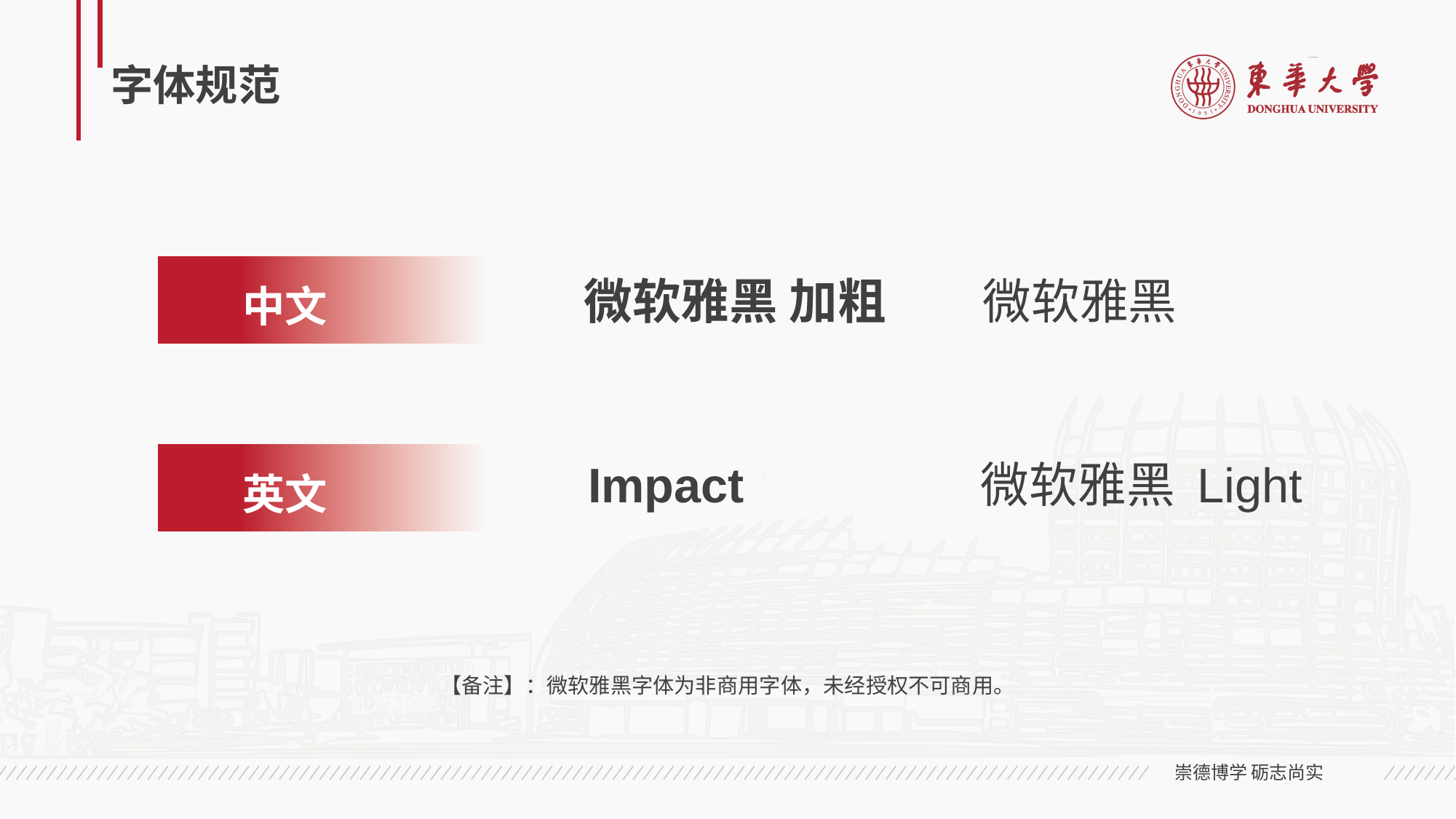

# 字体规范

中文
微软雅黑 加粗
微软雅黑

英文
Impact
微软雅黑 Light
【备注】：微软雅黑字体为非商用字体，未经授权不可商用。